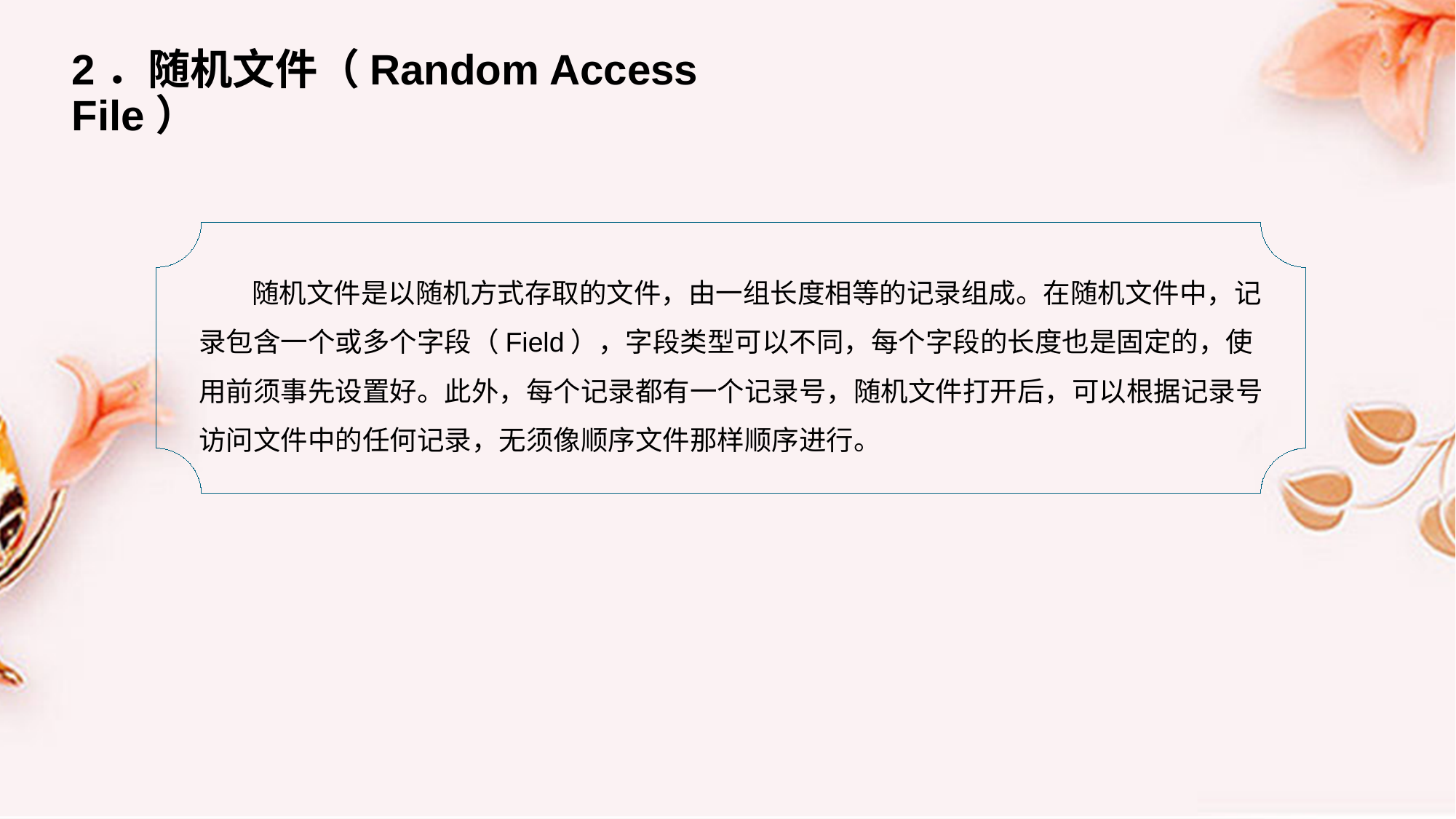

2．随机文件（Random Access File）
随机文件是以随机方式存取的文件，由一组长度相等的记录组成。在随机文件中，记录包含一个或多个字段（Field），字段类型可以不同，每个字段的长度也是固定的，使用前须事先设置好。此外，每个记录都有一个记录号，随机文件打开后，可以根据记录号访问文件中的任何记录，无须像顺序文件那样顺序进行。